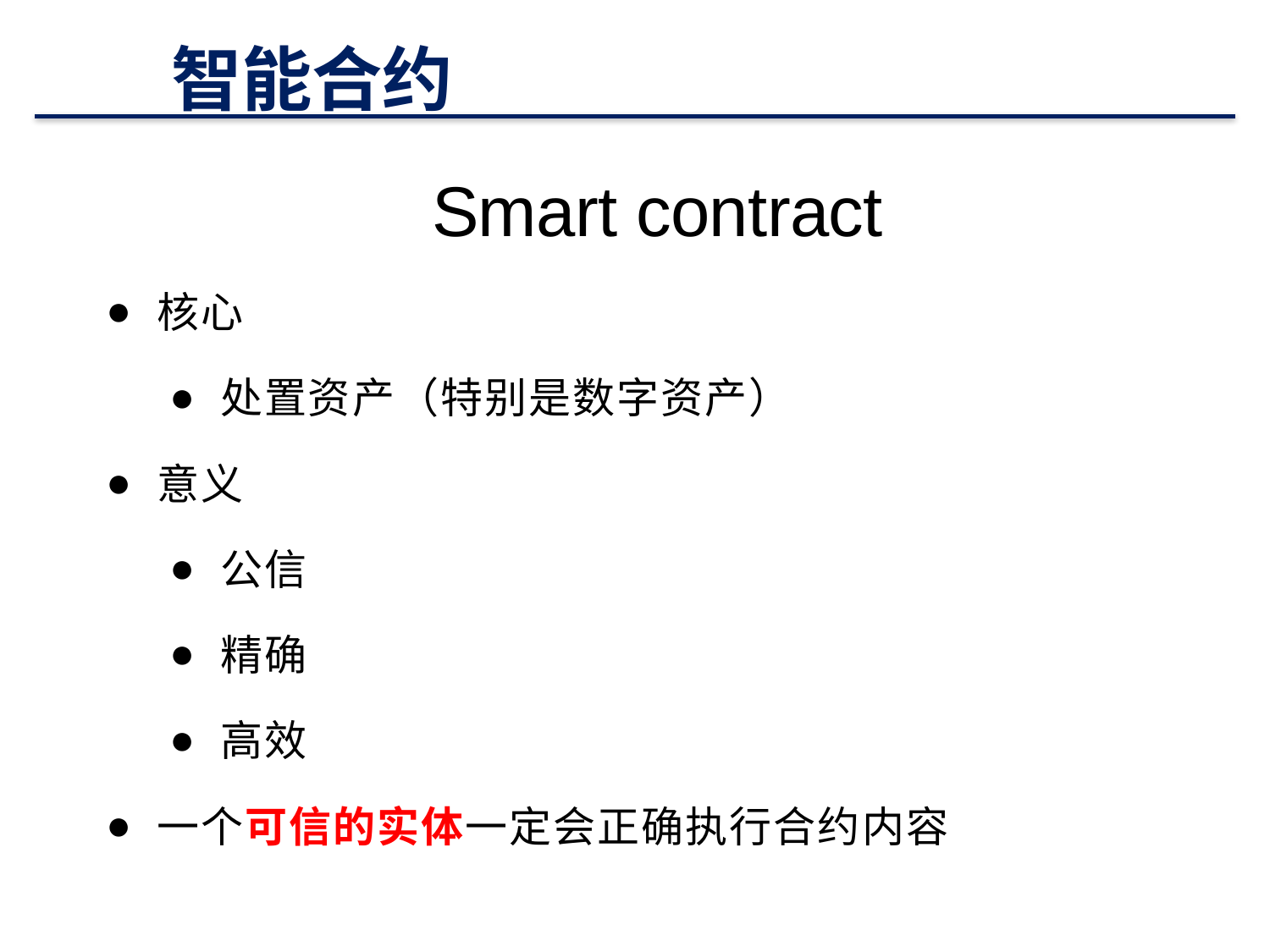

# 智能合约
Smart contract
核心
处置资产（特别是数字资产）
意义
公信
精确
高效
一个可信的实体一定会正确执行合约内容